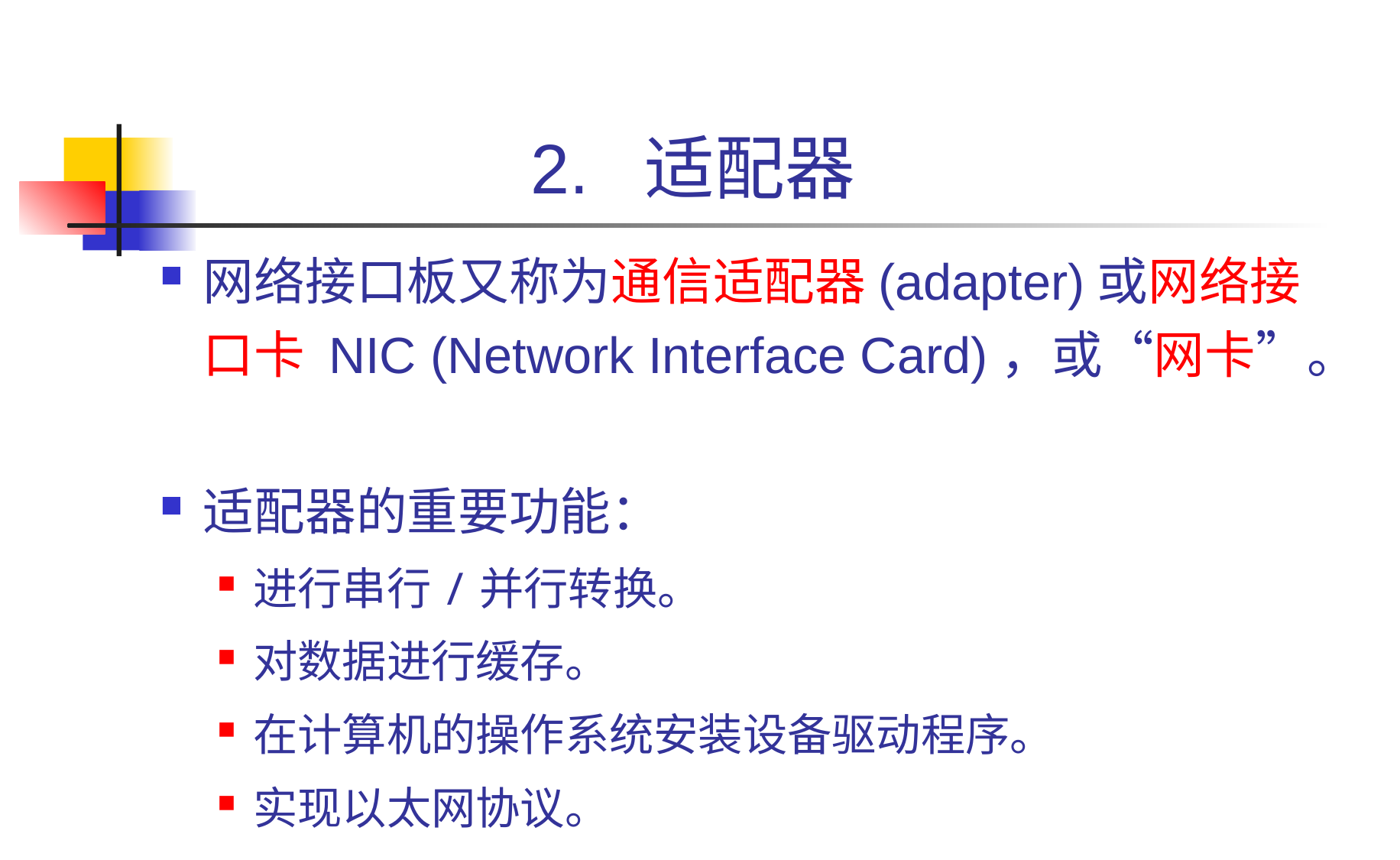

# 2.  适配器
网络接口板又称为通信适配器(adapter)或网络接口卡 NIC (Network Interface Card)，或“网卡”。
适配器的重要功能：
进行串行/并行转换。
对数据进行缓存。
在计算机的操作系统安装设备驱动程序。
实现以太网协议。